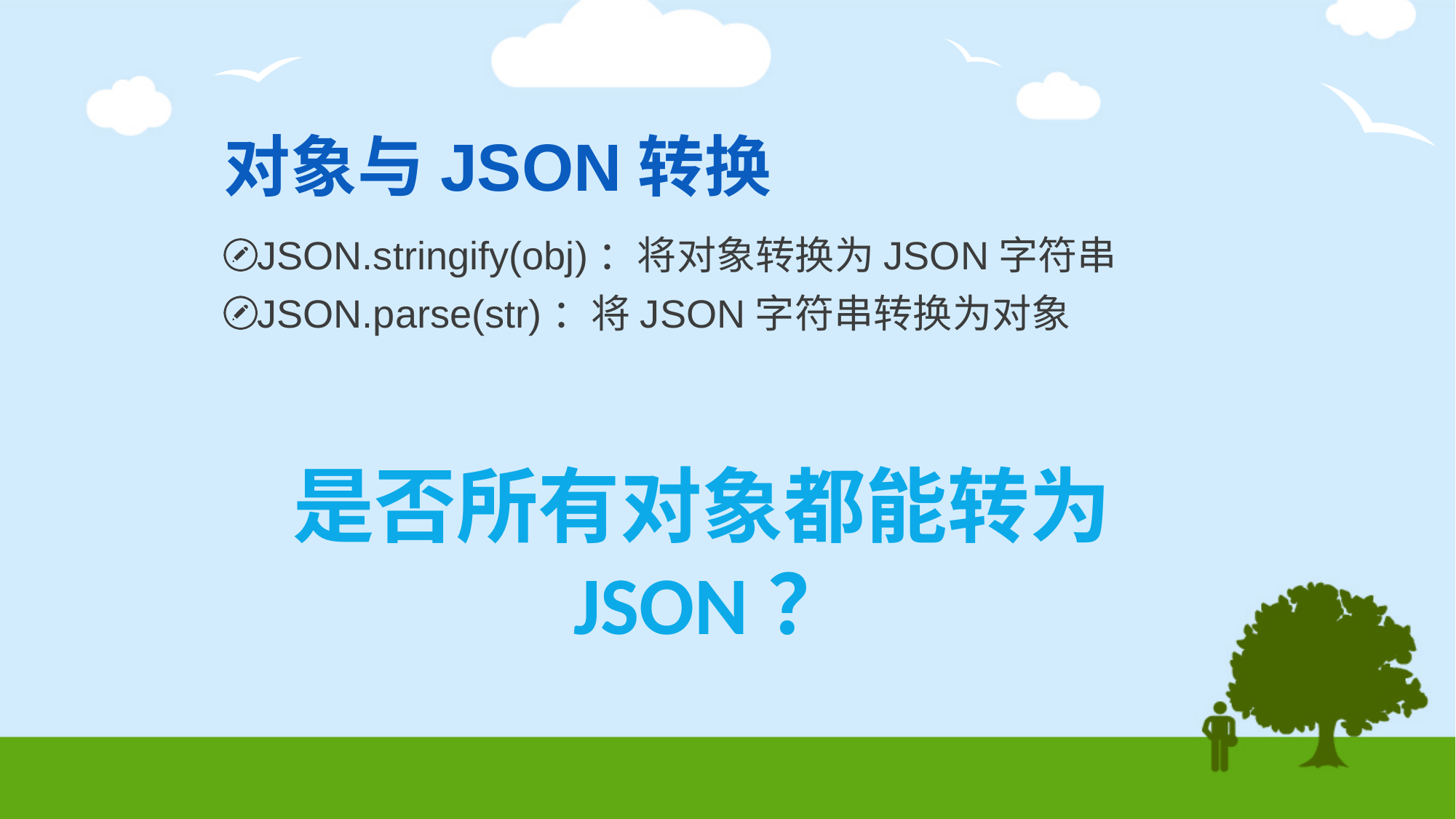

# 对象与JSON转换
JSON.stringify(obj)：将对象转换为JSON字符串
JSON.parse(str)：将JSON字符串转换为对象
是否所有对象都能转为JSON？